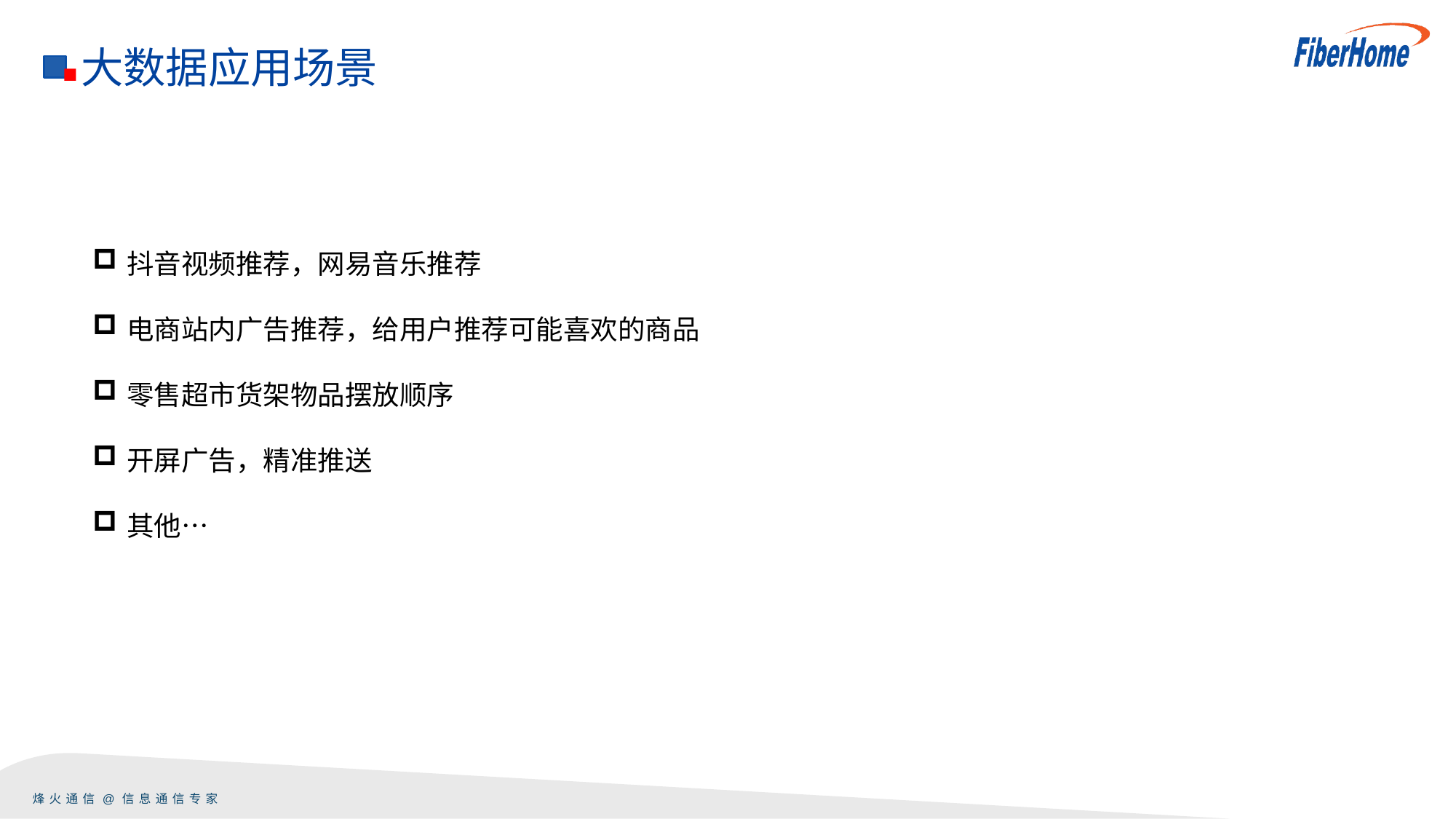

大数据应用场景
抖音视频推荐，网易音乐推荐
电商站内广告推荐，给用户推荐可能喜欢的商品
零售超市货架物品摆放顺序
开屏广告，精准推送
其他…